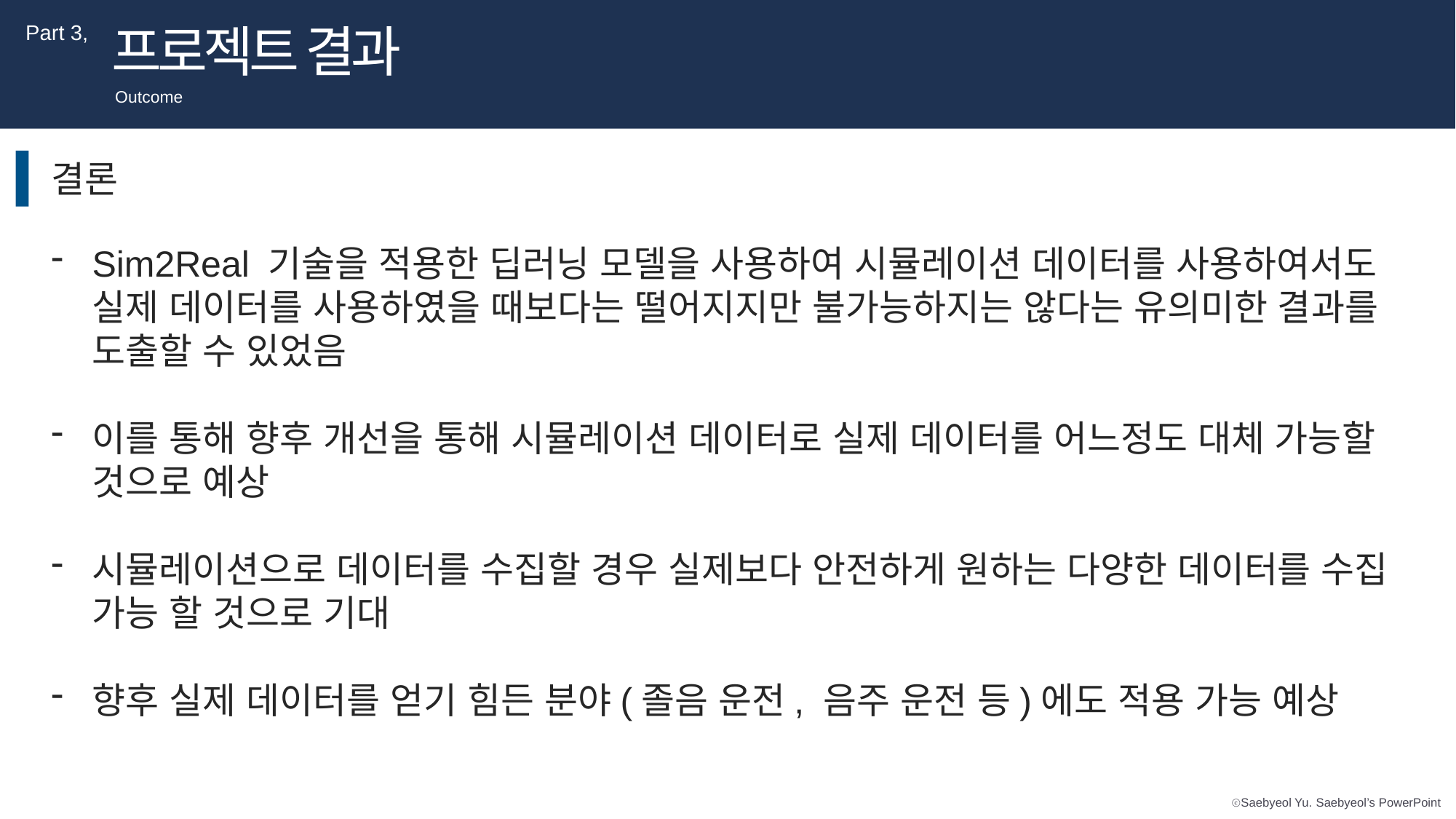

프로젝트 결과
Part 3,
Outcome

결론
Sim2Real 기술을 적용한 딥러닝 모델을 사용하여 시뮬레이션 데이터를 사용하여서도 실제 데이터를 사용하였을 때보다는 떨어지지만 불가능하지는 않다는 유의미한 결과를 도출할 수 있었음

이를 통해 향후 개선을 통해 시뮬레이션 데이터로 실제 데이터를 어느정도 대체 가능할 것으로 예상

시뮬레이션으로 데이터를 수집할 경우 실제보다 안전하게 원하는 다양한 데이터를 수집 가능 할 것으로 기대

향후 실제 데이터를 얻기 힘든 분야(졸음 운전, 음주 운전 등)에도 적용 가능 예상
ABC